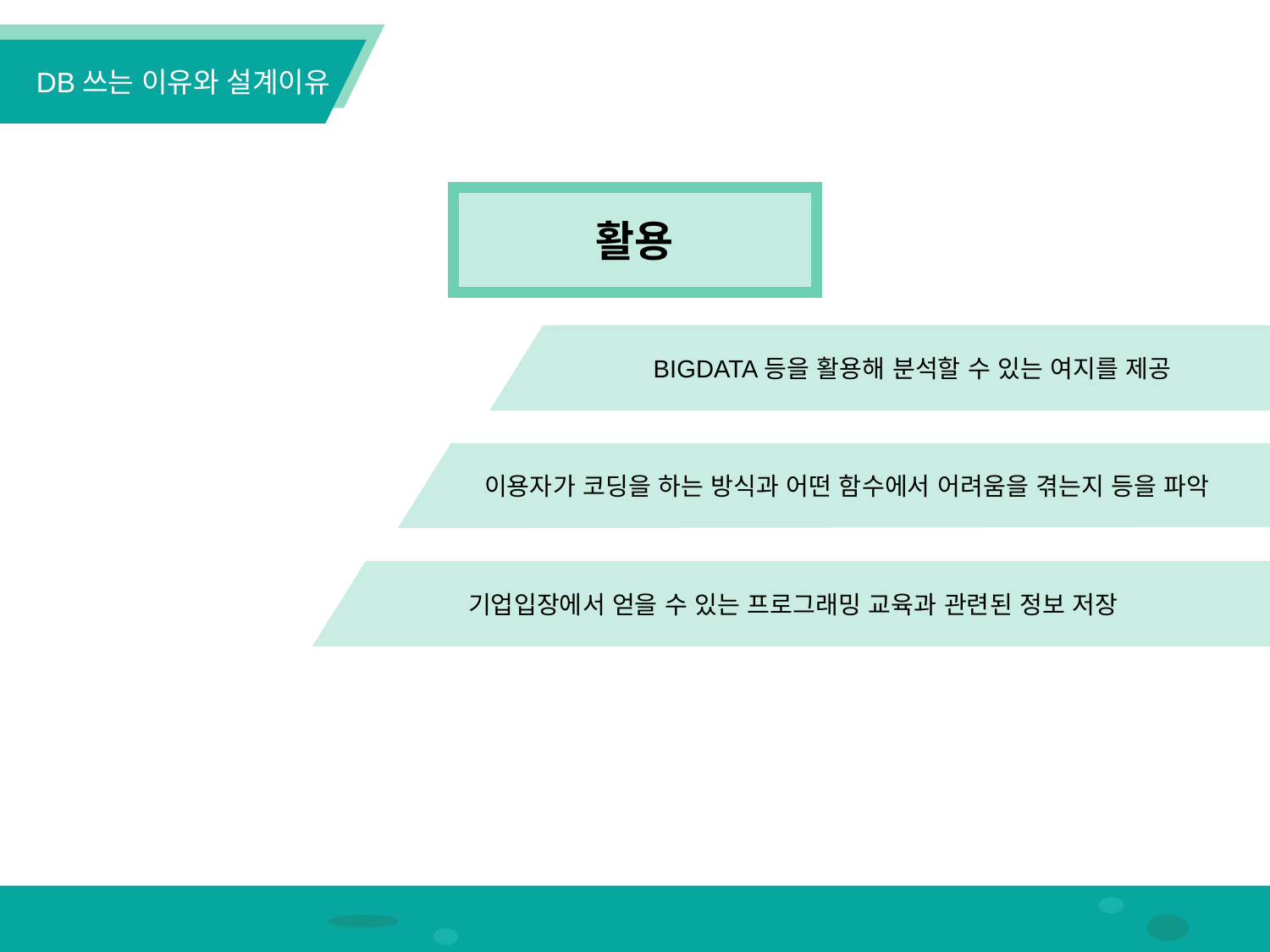

DB쓰는 이유와 설계이유
활용
BIGDATA등을 활용해 분석할 수 있는 여지를 제공
이용자가 코딩을 하는 방식과 어떤 함수에서 어려움을 겪는지 등을 파악
기업입장에서 얻을 수 있는 프로그래밍 교육과 관련된 정보 저장